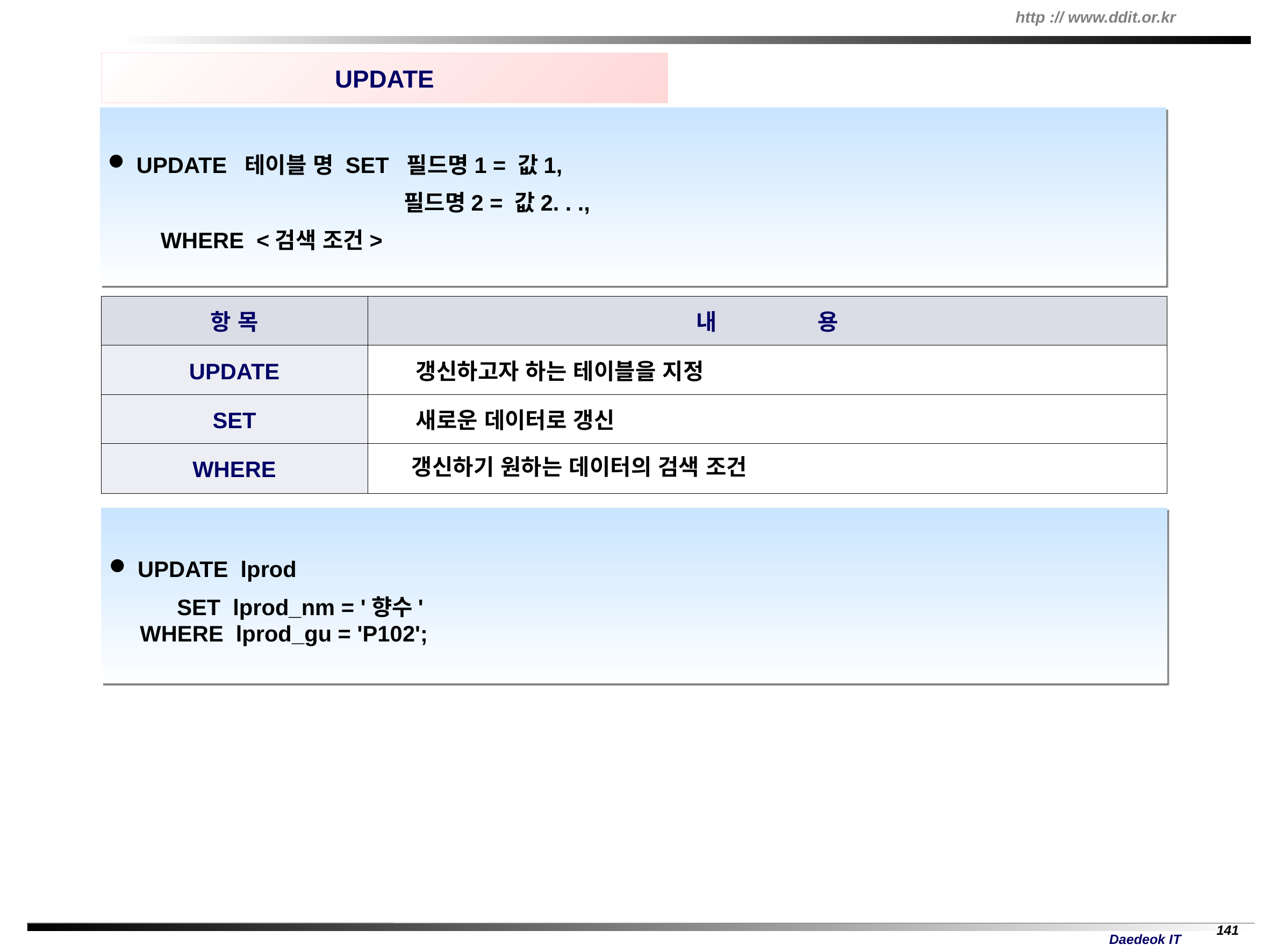

UPDATE
 UPDATE  테이블 명 SET  필드명1 = 값1,
                                              필드명2 = 값2. . .,
  WHERE  <검색 조건>
항 목
내                용
UPDATE
갱신하고자 하는 테이블을 지정
SET
새로운 데이터로 갱신
WHERE
      갱신하기 원하는 데이터의 검색 조건
 UPDATE  lprod
           SET  lprod_nm = '향수'
     WHERE  lprod_gu = 'P102';